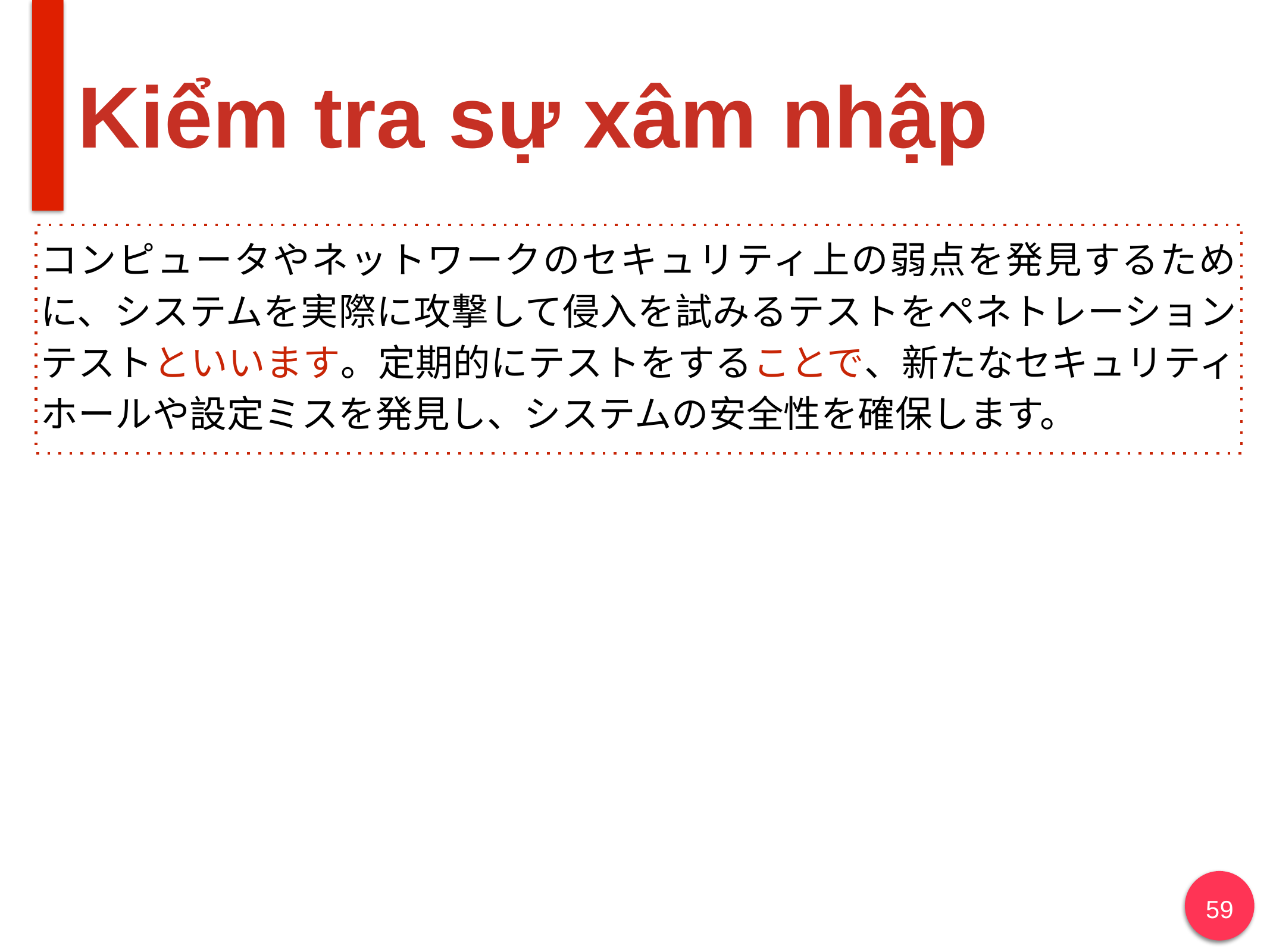

# Kiểm tra sự xâm nhập
コンピュータやネットワークのセキュリティ上の弱点を発見するために、システムを実際に攻撃して侵入を試みるテストをペネトレーションテストといいます。定期的にテストをすることで、新たなセキュリティホールや設定ミスを発見し、システムの安全性を確保します。

59